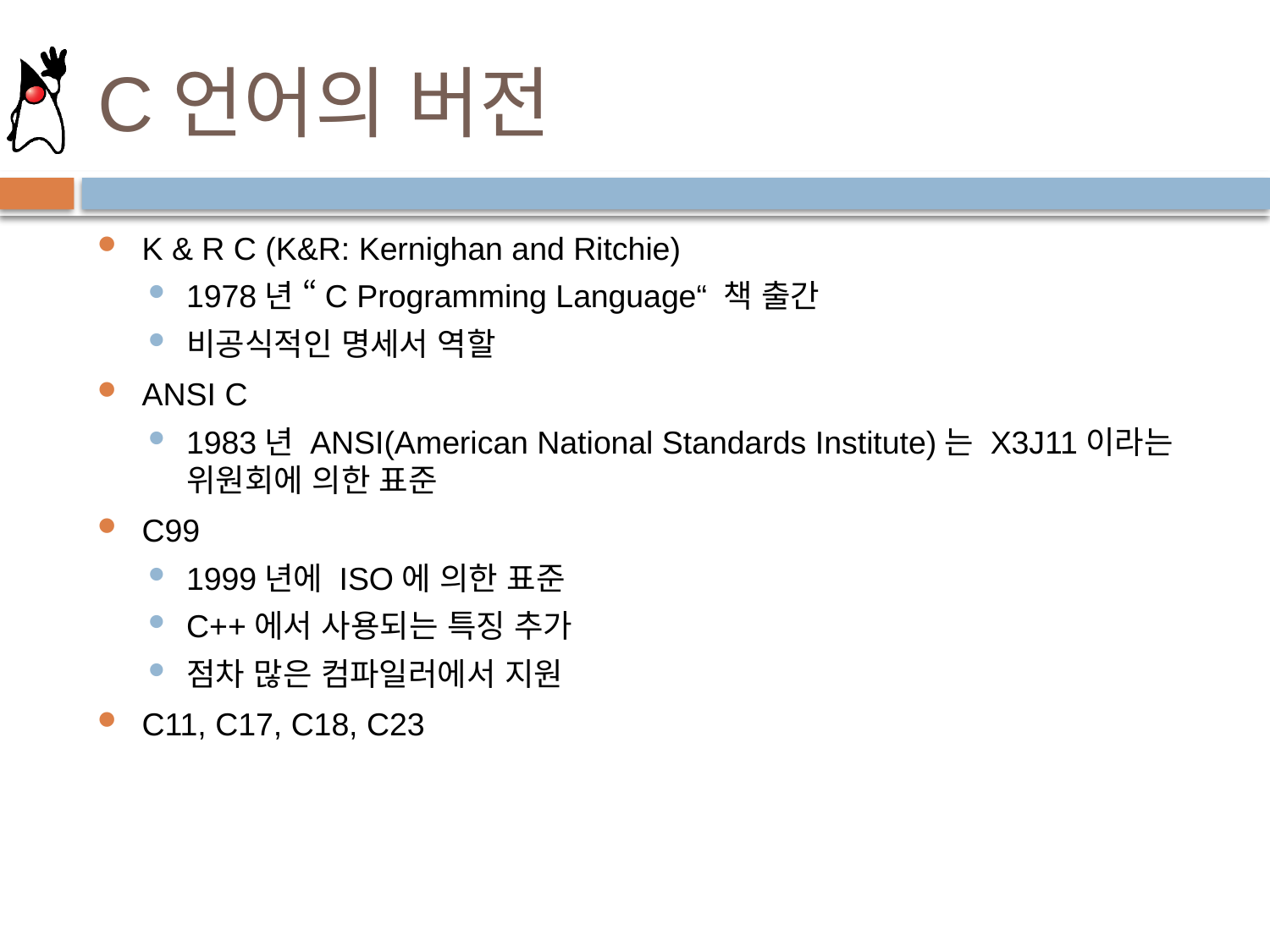

# C언어의 버전
K & R C (K&R: Kernighan and Ritchie)
1978년 “C Programming Language“ 책 출간
비공식적인 명세서 역할
ANSI C
1983년 ANSI(American National Standards Institute)는 X3J11이라는 위원회에 의한 표준
C99
1999년에 ISO에 의한 표준
C++에서 사용되는 특징 추가
점차 많은 컴파일러에서 지원
C11, C17, C18, C23